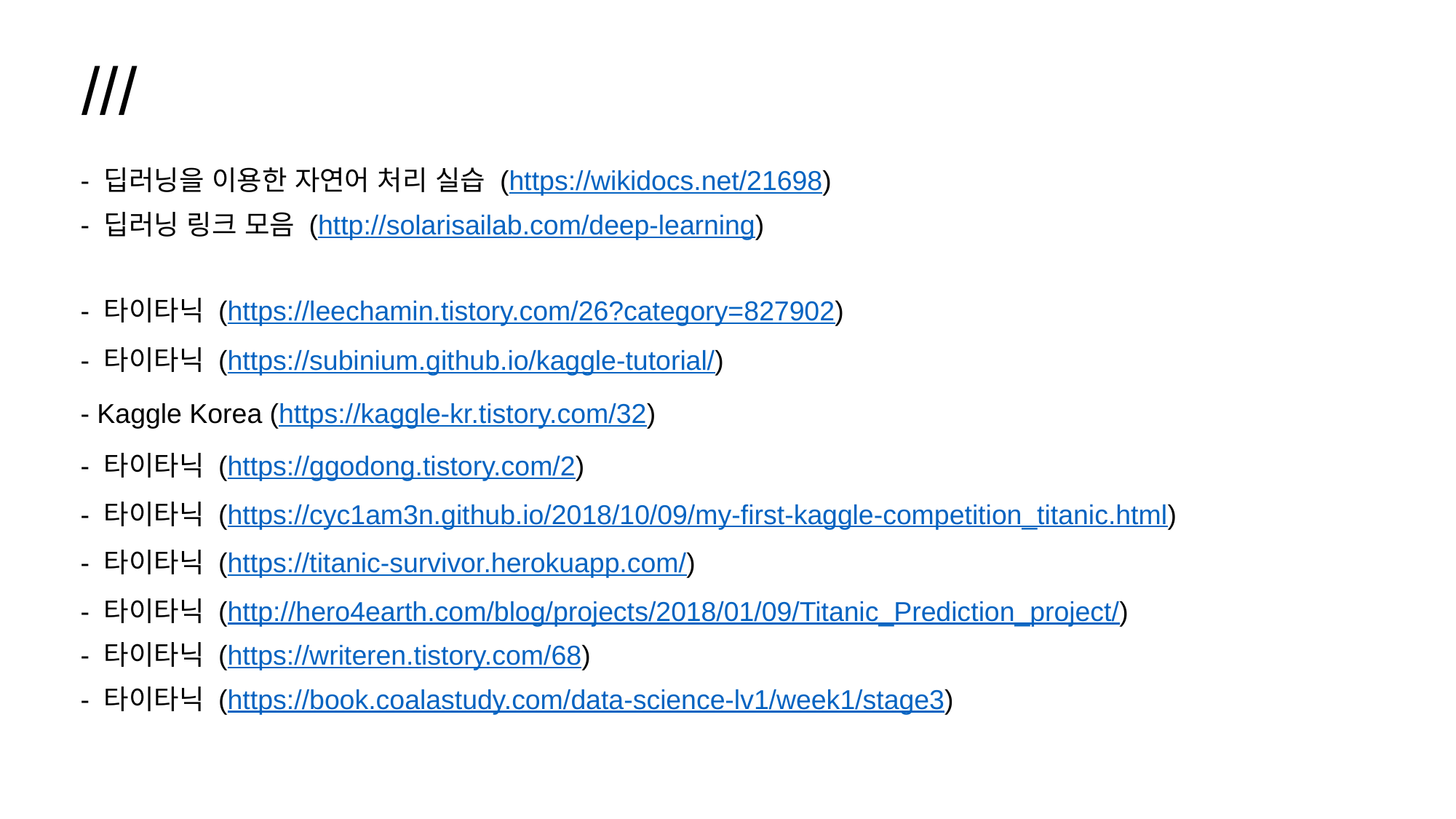

///
- 딥러닝을 이용한 자연어 처리 실습 (https://wikidocs.net/21698)
- 딥러닝 링크 모음 (http://solarisailab.com/deep-learning)
- 타이타닉 (https://leechamin.tistory.com/26?category=827902)
- 타이타닉 (https://subinium.github.io/kaggle-tutorial/)
- Kaggle Korea (https://kaggle-kr.tistory.com/32)
- 타이타닉 (https://ggodong.tistory.com/2)
- 타이타닉 (https://cyc1am3n.github.io/2018/10/09/my-first-kaggle-competition_titanic.html)
- 타이타닉 (https://titanic-survivor.herokuapp.com/)
- 타이타닉 (http://hero4earth.com/blog/projects/2018/01/09/Titanic_Prediction_project/)
- 타이타닉 (https://writeren.tistory.com/68)
- 타이타닉 (https://book.coalastudy.com/data-science-lv1/week1/stage3)